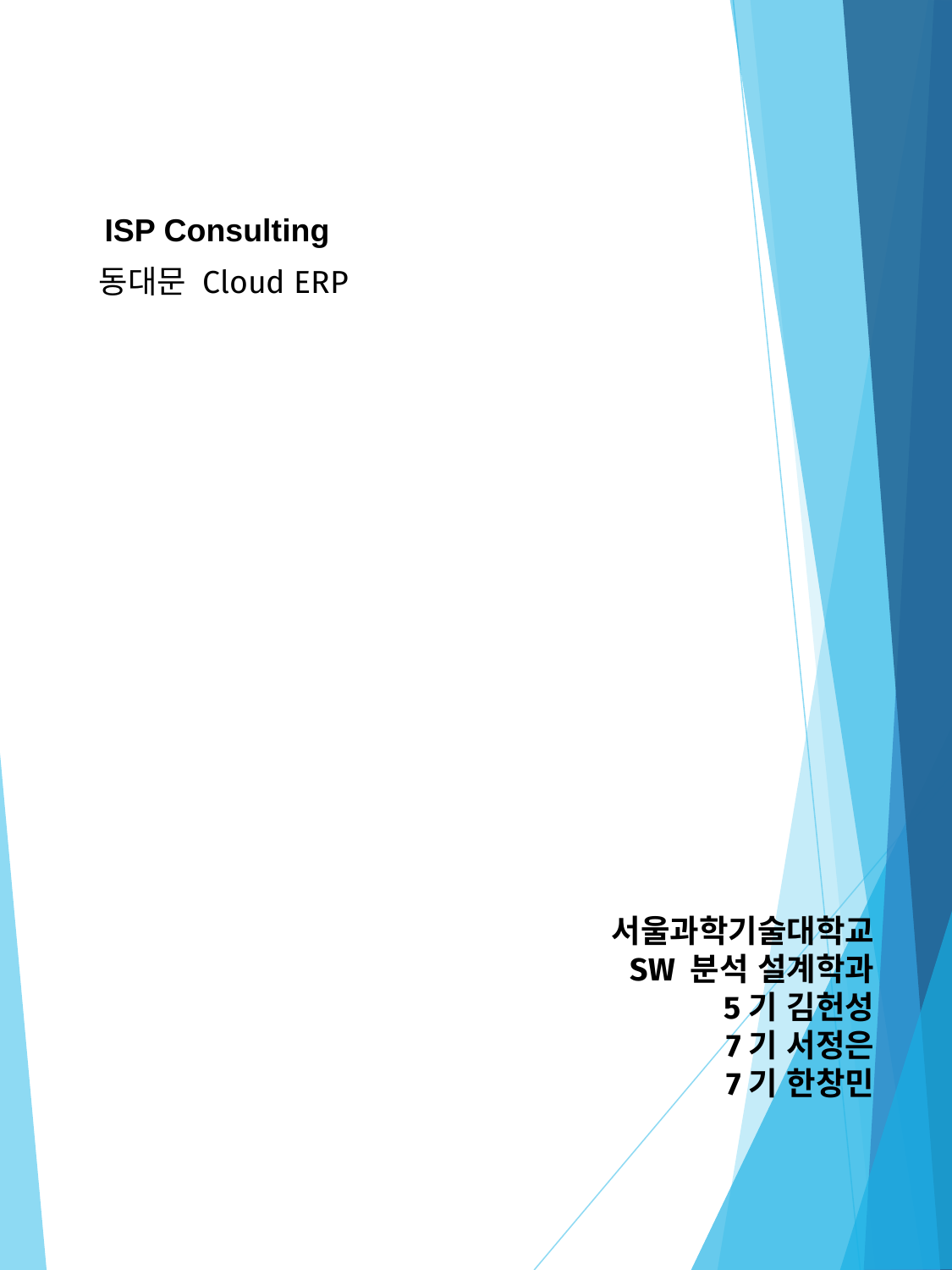

ISP Consulting
동대문 Cloud ERP
서울과학기술대학교
SW 분석 설계학과
5기 김헌성
7기 서정은
7기 한창민